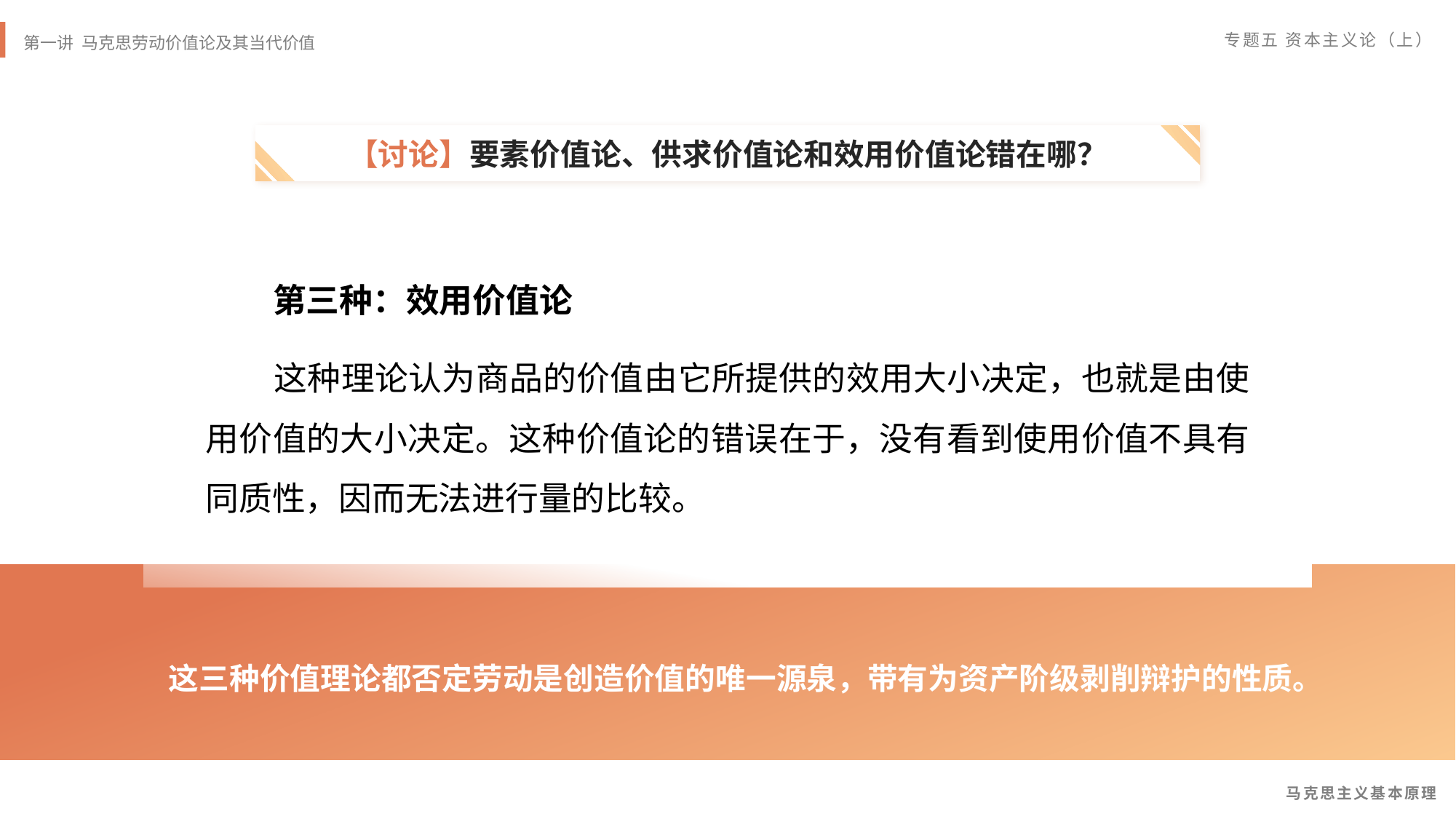

【讨论】要素价值论、供求价值论和效用价值论错在哪？

   第三种：效用价值论
   这种理论认为商品的价值由它所提供的效用大小决定，也就是由使用价值的大小决定。这种价值论的错误在于，没有看到使用价值不具有同质性，因而无法进行量的比较。

这三种价值理论都否定劳动是创造价值的唯一源泉，带有为资产阶级剥削辩护的性质。